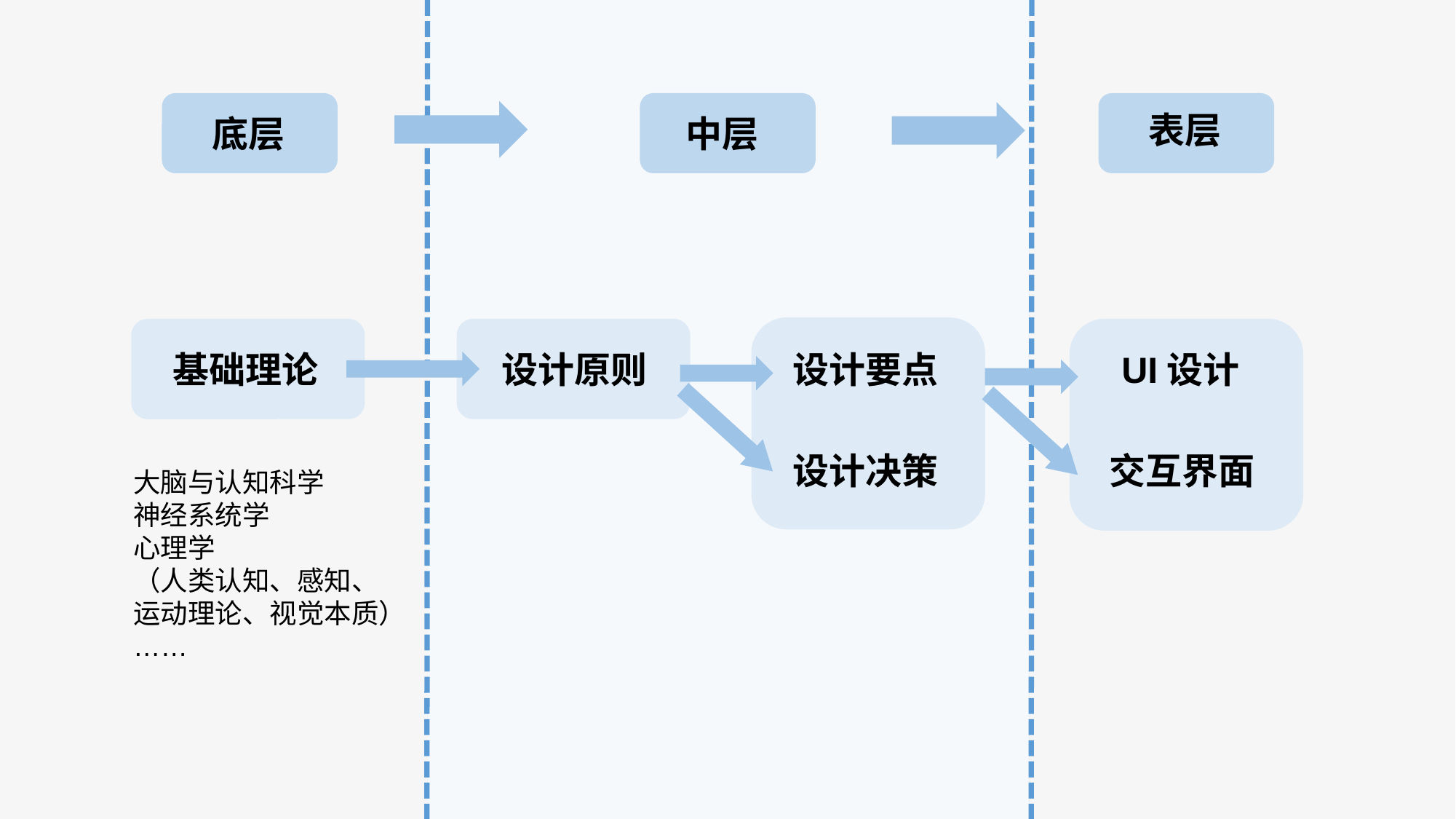

表层

底层
中层

UI设计
设计要点
基础理论
设计原则

交互界面
设计决策
大脑与认知科学
神经系统学
心理学
（人类认知、感知、
运动理论、视觉本质）
……